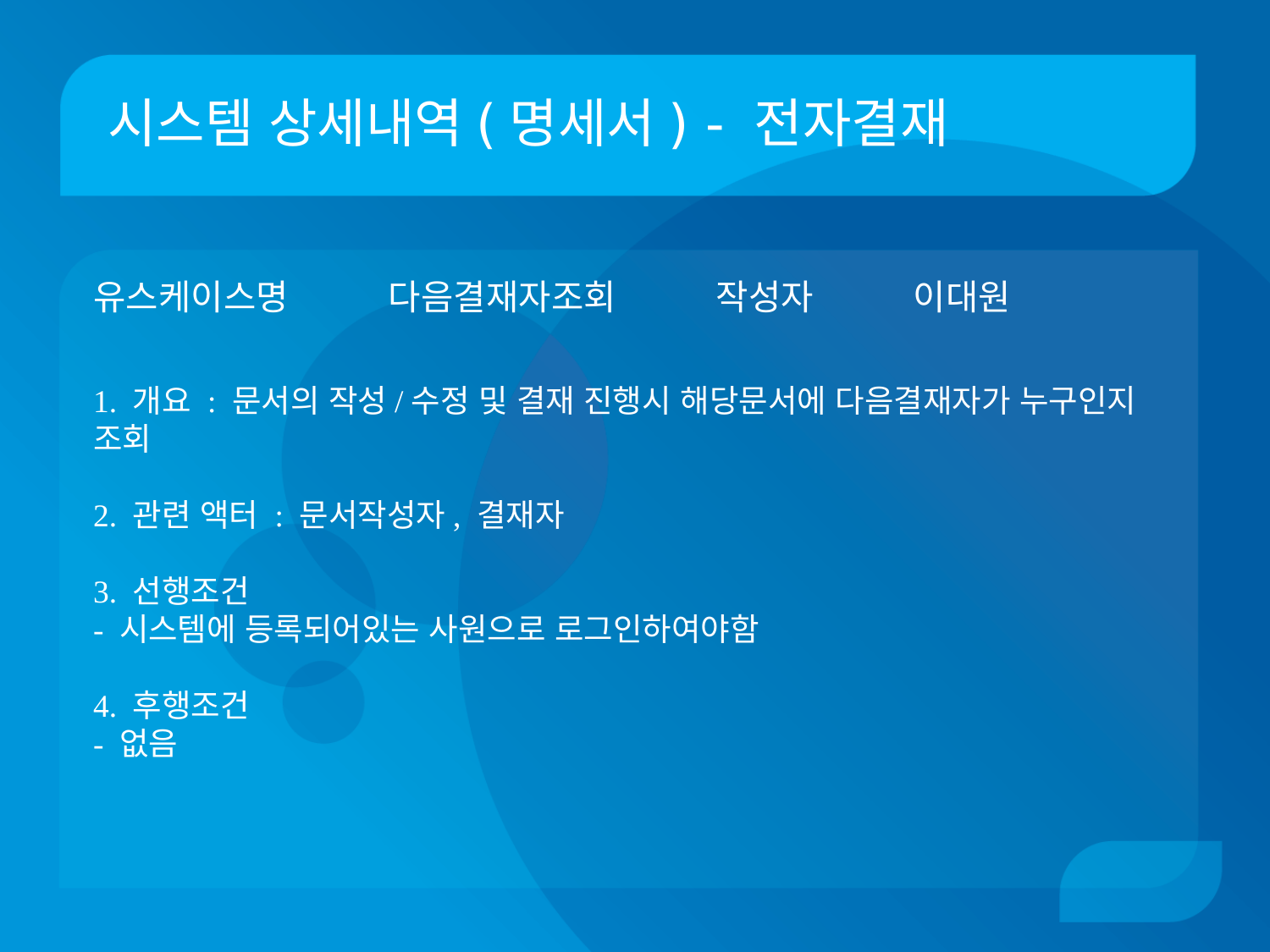

# 시스템 상세내역(명세서) - 전자결재
유스케이스명          다음결재자조회          작성자          이대원
1. 개요 : 문서의 작성/수정 및 결재 진행시 해당문서에 다음결재자가 누구인지 조회

2. 관련 액터 : 문서작성자, 결재자

3. 선행조건
- 시스템에 등록되어있는 사원으로 로그인하여야함

4. 후행조건
- 없음